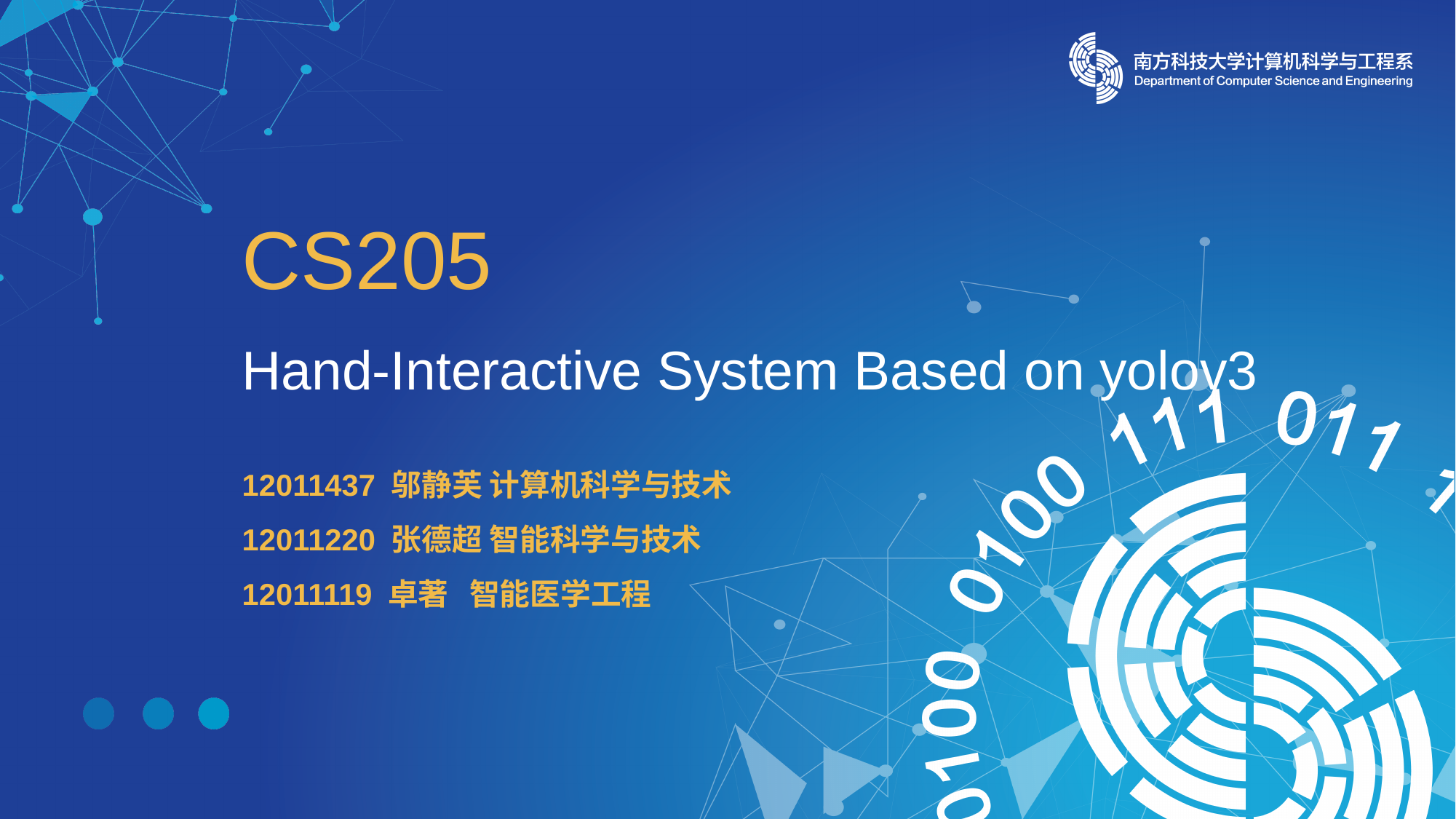

CS205
Hand-Interactive System Based on yolov3
12011437 邬静芙 计算机科学与技术
12011220 张德超 智能科学与技术
12011119 卓著   智能医学工程